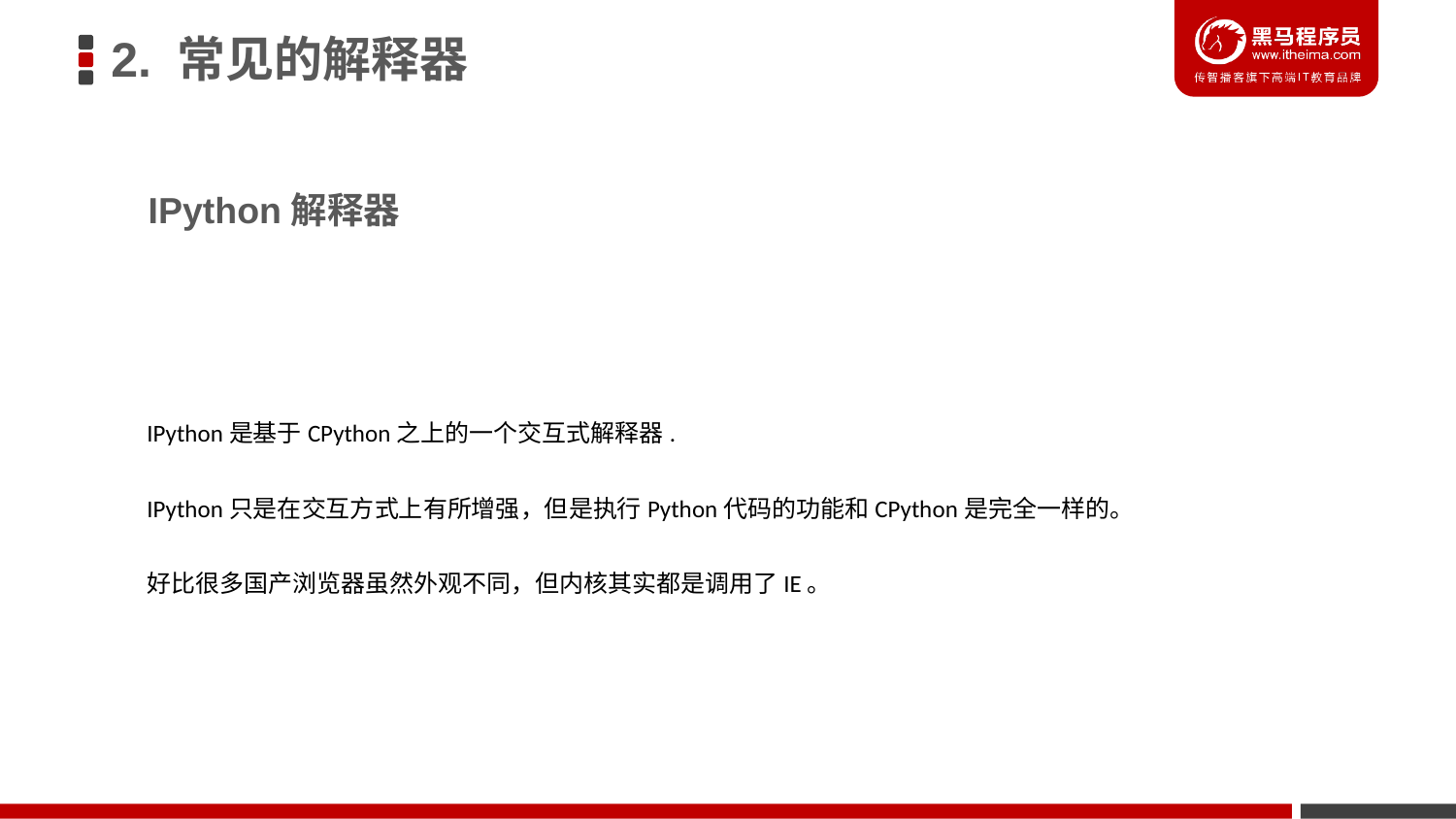

2. 常见的解释器
IPython解释器
IPython是基于CPython之上的一个交互式解释器.

IPython只是在交互方式上有所增强，但是执行Python代码的功能和CPython是完全一样的。

好比很多国产浏览器虽然外观不同，但内核其实都是调用了IE。